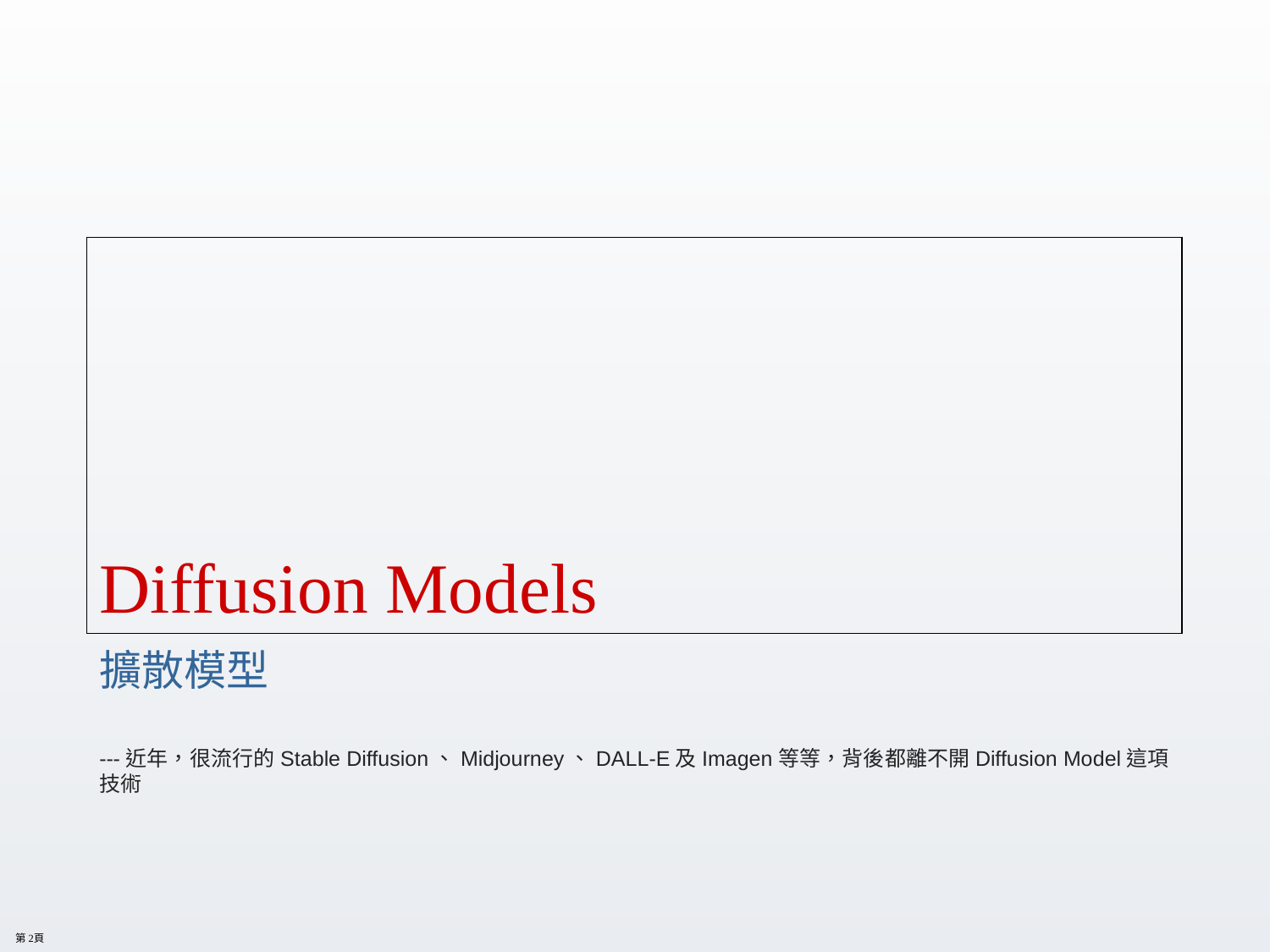

# Diffusion Models
擴散模型

---近年，很流行的Stable Diffusion、Midjourney、DALL-E及Imagen等等，背後都離不開Diffusion Model這項技術